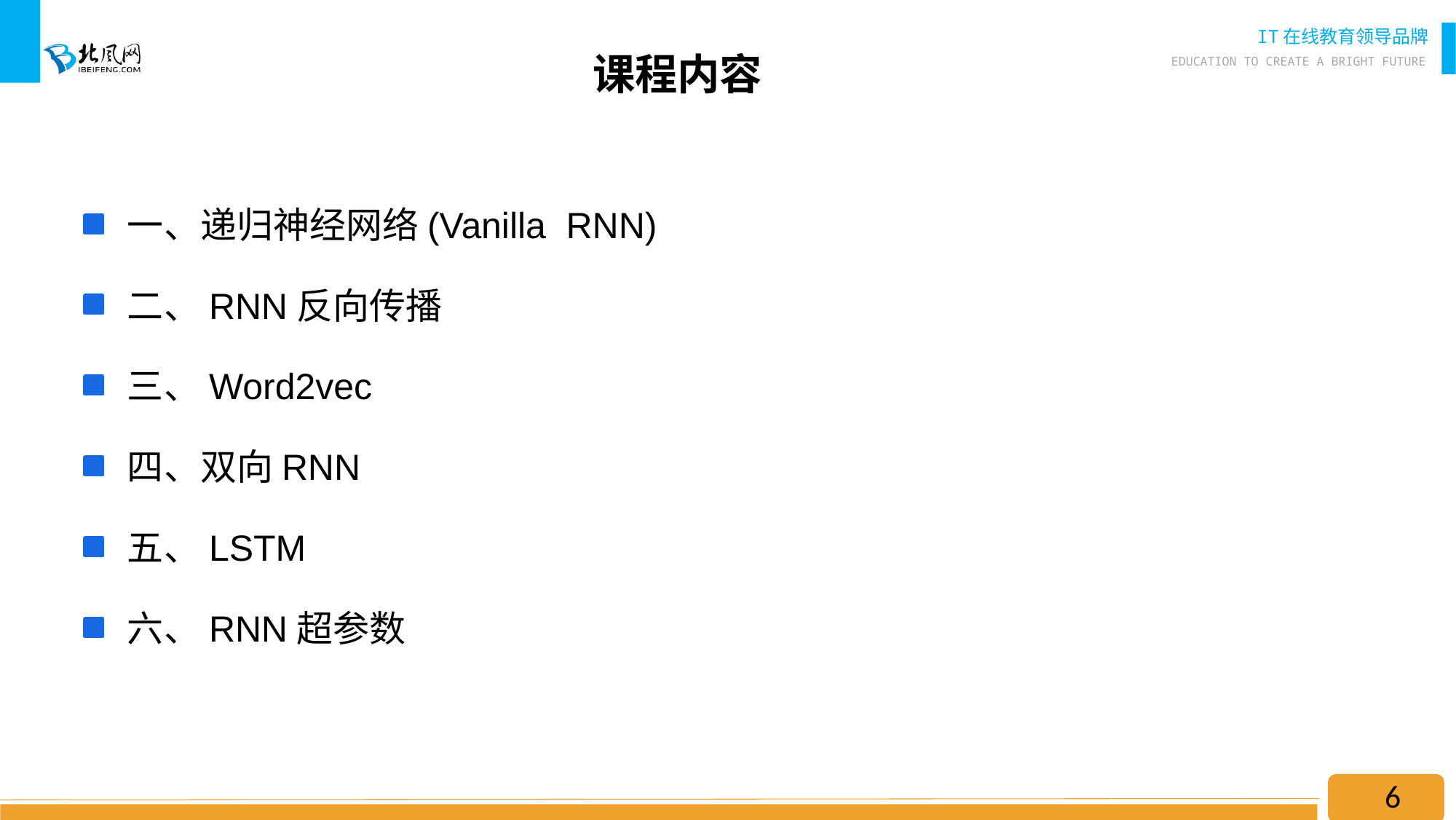

# 课程内容
 一、递归神经网络(Vanilla  RNN)
 二、RNN反向传播
 三、Word2vec
 四、双向RNN
 五、LSTM
 六、RNN超参数